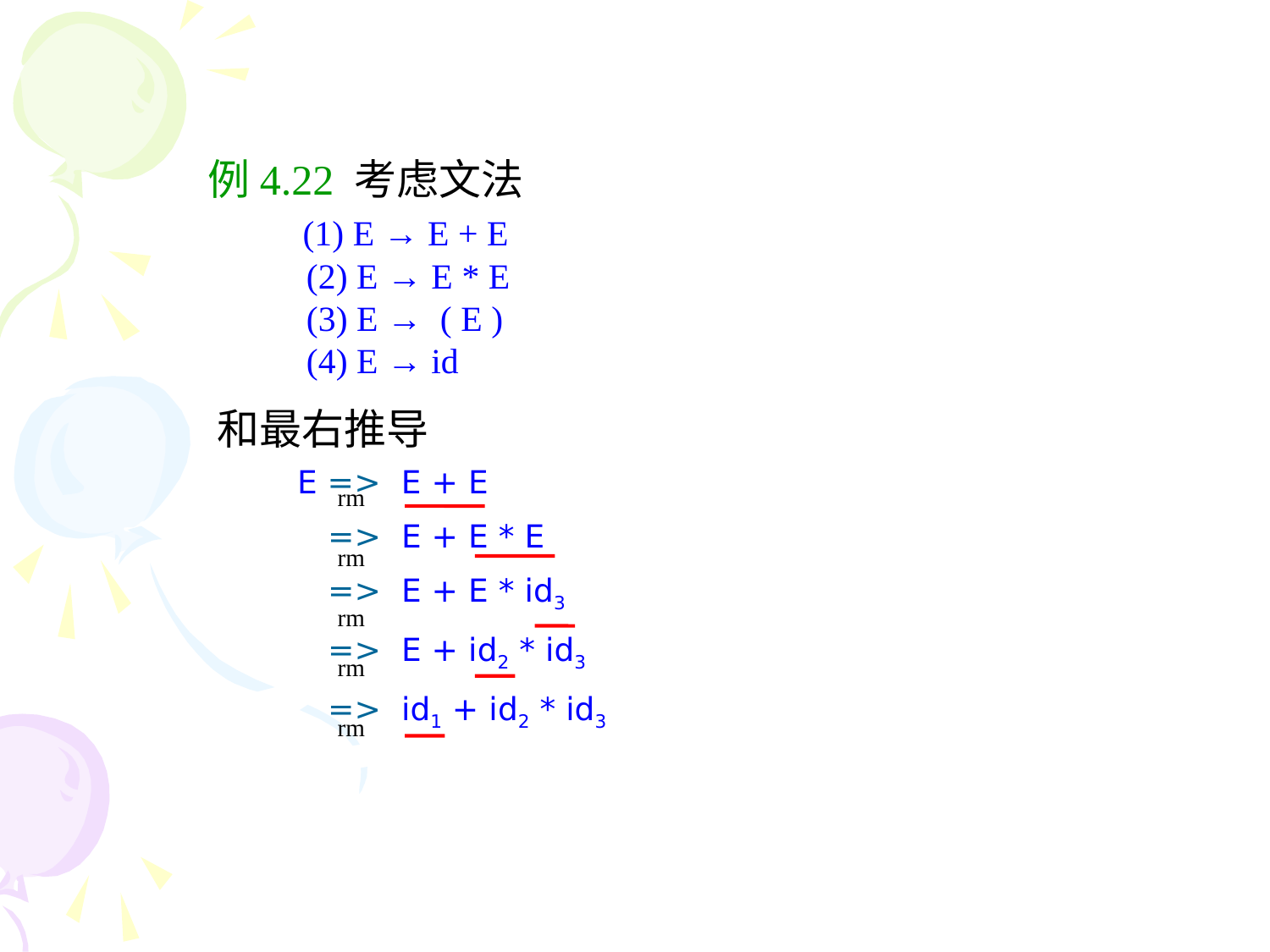

例4.22 考虑文法
   (1) E → E + E
    (2) E → E * E
    (3) E →  ( E )
    (4) E → id
和最右推导
E =>  E + E
   =>  E + E * E
   =>  E + E * id3
   =>  E + id2 * id3
   =>  id1 + id2 * id3
rm

rm

rm

rm

rm

109